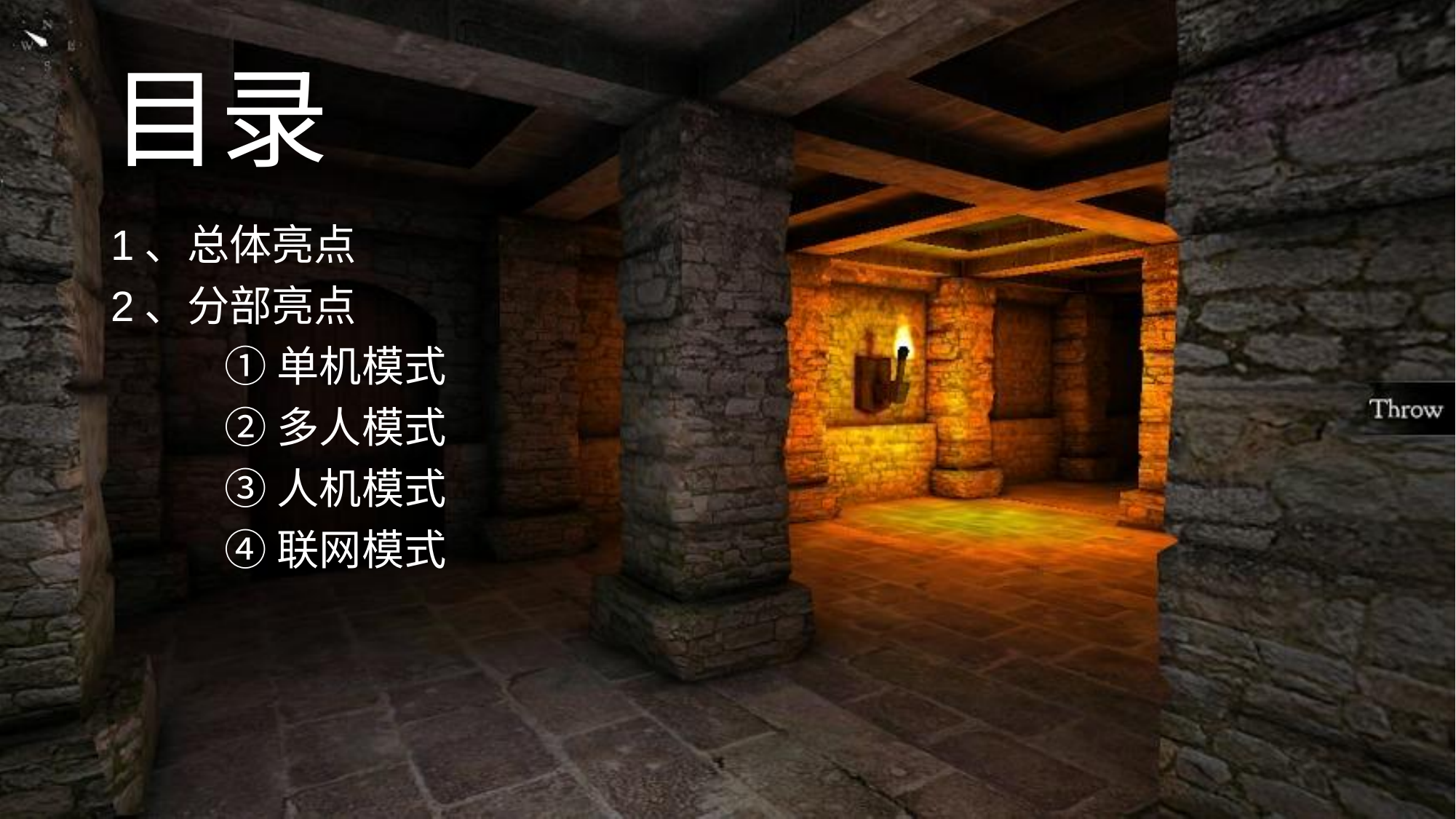

# 目录
1、总体亮点
2、分部亮点
            ①单机模式
            ②多人模式
            ③人机模式
            ④联网模式